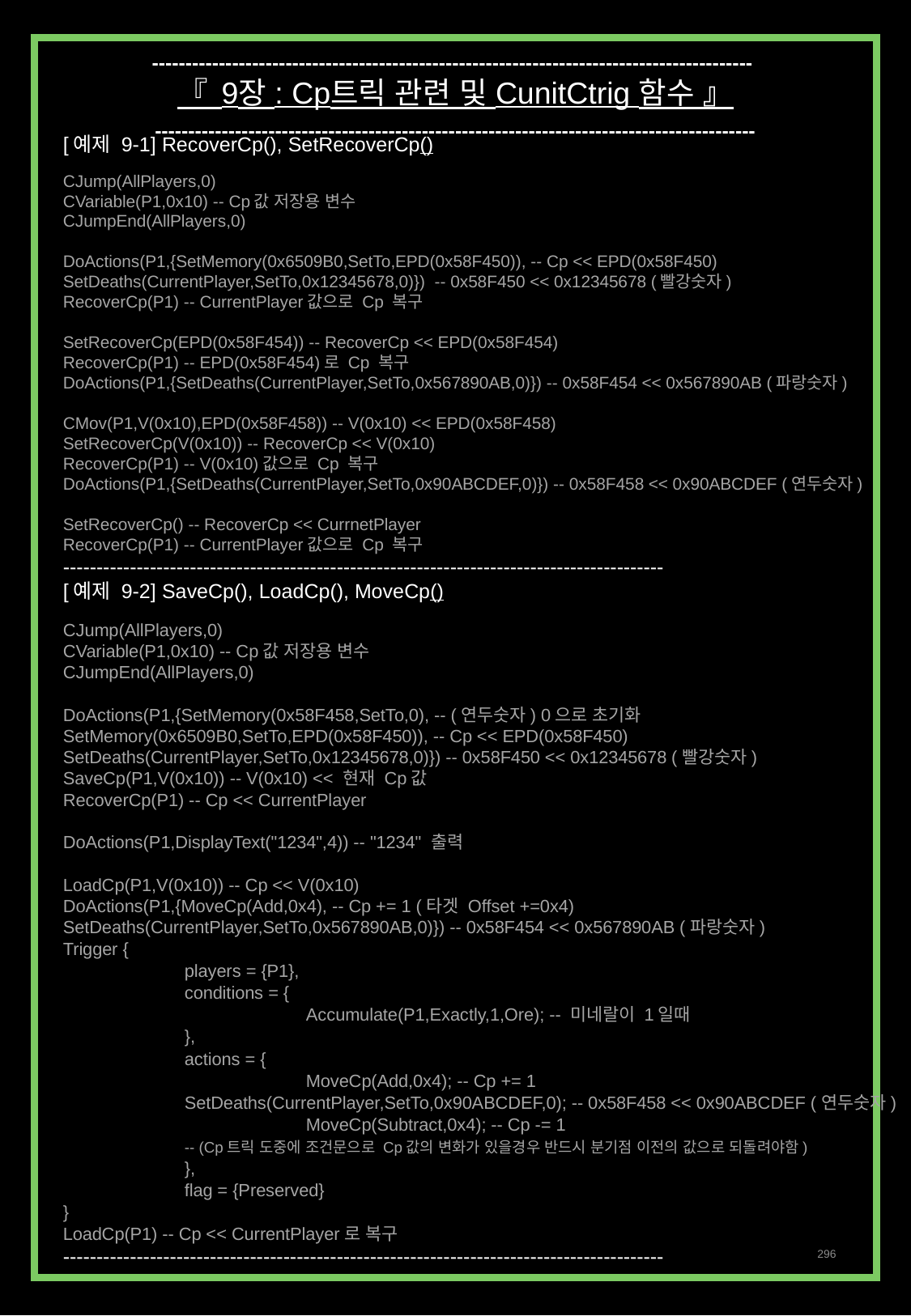

------------------------------------------------------------------------------------------
『  9장 : Cp트릭 관련 및 CunitCtrig 함수 』
------------------------------------------------------------------------------------------
[예제 9-1] RecoverCp(), SetRecoverCp()

CJump(AllPlayers,0)
CVariable(P1,0x10) -- Cp값 저장용 변수
CJumpEnd(AllPlayers,0)

DoActions(P1,{SetMemory(0x6509B0,SetTo,EPD(0x58F450)), -- Cp << EPD(0x58F450)
SetDeaths(CurrentPlayer,SetTo,0x12345678,0)})  -- 0x58F450 << 0x12345678 (빨강숫자)
RecoverCp(P1) -- CurrentPlayer값으로 Cp 복구

SetRecoverCp(EPD(0x58F454)) -- RecoverCp << EPD(0x58F454)
RecoverCp(P1) -- EPD(0x58F454)로 Cp 복구
DoActions(P1,{SetDeaths(CurrentPlayer,SetTo,0x567890AB,0)}) -- 0x58F454 << 0x567890AB (파랑숫자)

CMov(P1,V(0x10),EPD(0x58F458)) -- V(0x10) << EPD(0x58F458)
SetRecoverCp(V(0x10)) -- RecoverCp << V(0x10)
RecoverCp(P1) -- V(0x10)값으로 Cp 복구
DoActions(P1,{SetDeaths(CurrentPlayer,SetTo,0x90ABCDEF,0)}) -- 0x58F458 << 0x90ABCDEF (연두숫자)

SetRecoverCp() -- RecoverCp << CurrnetPlayer
RecoverCp(P1) -- CurrentPlayer값으로 Cp 복구
------------------------------------------------------------------------------------------
[예제 9-2] SaveCp(), LoadCp(), MoveCp()

CJump(AllPlayers,0)
CVariable(P1,0x10) -- Cp값 저장용 변수
CJumpEnd(AllPlayers,0)

DoActions(P1,{SetMemory(0x58F458,SetTo,0), -- (연두숫자) 0으로 초기화
SetMemory(0x6509B0,SetTo,EPD(0x58F450)), -- Cp << EPD(0x58F450)
SetDeaths(CurrentPlayer,SetTo,0x12345678,0)}) -- 0x58F450 << 0x12345678 (빨강숫자)
SaveCp(P1,V(0x10)) -- V(0x10) << 현재 Cp값
RecoverCp(P1) -- Cp << CurrentPlayer

DoActions(P1,DisplayText("1234",4)) -- "1234" 출력

LoadCp(P1,V(0x10)) -- Cp << V(0x10)
DoActions(P1,{MoveCp(Add,0x4), -- Cp += 1 (타겟 Offset +=0x4)
SetDeaths(CurrentPlayer,SetTo,0x567890AB,0)}) -- 0x58F454 << 0x567890AB (파랑숫자)
Trigger {
	players = {P1},
	conditions = {
		Accumulate(P1,Exactly,1,Ore); -- 미네랄이 1일때
	},
	actions = {
		MoveCp(Add,0x4); -- Cp += 1
	SetDeaths(CurrentPlayer,SetTo,0x90ABCDEF,0); -- 0x58F458 << 0x90ABCDEF (연두숫자)
		MoveCp(Subtract,0x4); -- Cp -= 1
	-- (Cp트릭 도중에 조건문으로 Cp값의 변화가 있을경우 반드시 분기점 이전의 값으로 되돌려야함)
	},
	flag = {Preserved}
}
LoadCp(P1) -- Cp << CurrentPlayer로 복구
------------------------------------------------------------------------------------------
296